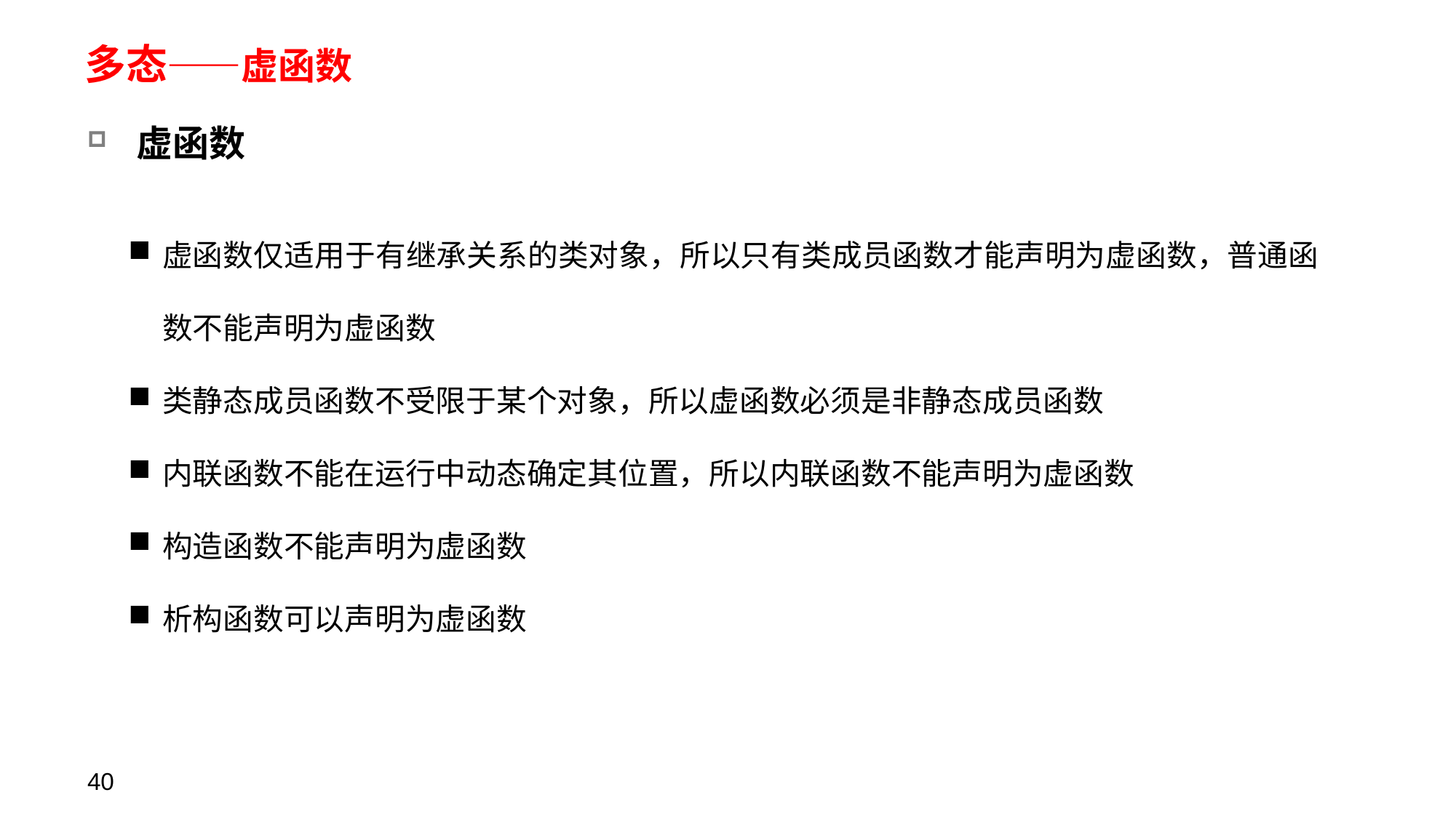

# 多态——虚函数
虚函数
虚函数仅适用于有继承关系的类对象，所以只有类成员函数才能声明为虚函数，普通函数不能声明为虚函数
类静态成员函数不受限于某个对象，所以虚函数必须是非静态成员函数
内联函数不能在运行中动态确定其位置，所以内联函数不能声明为虚函数
构造函数不能声明为虚函数
析构函数可以声明为虚函数
40